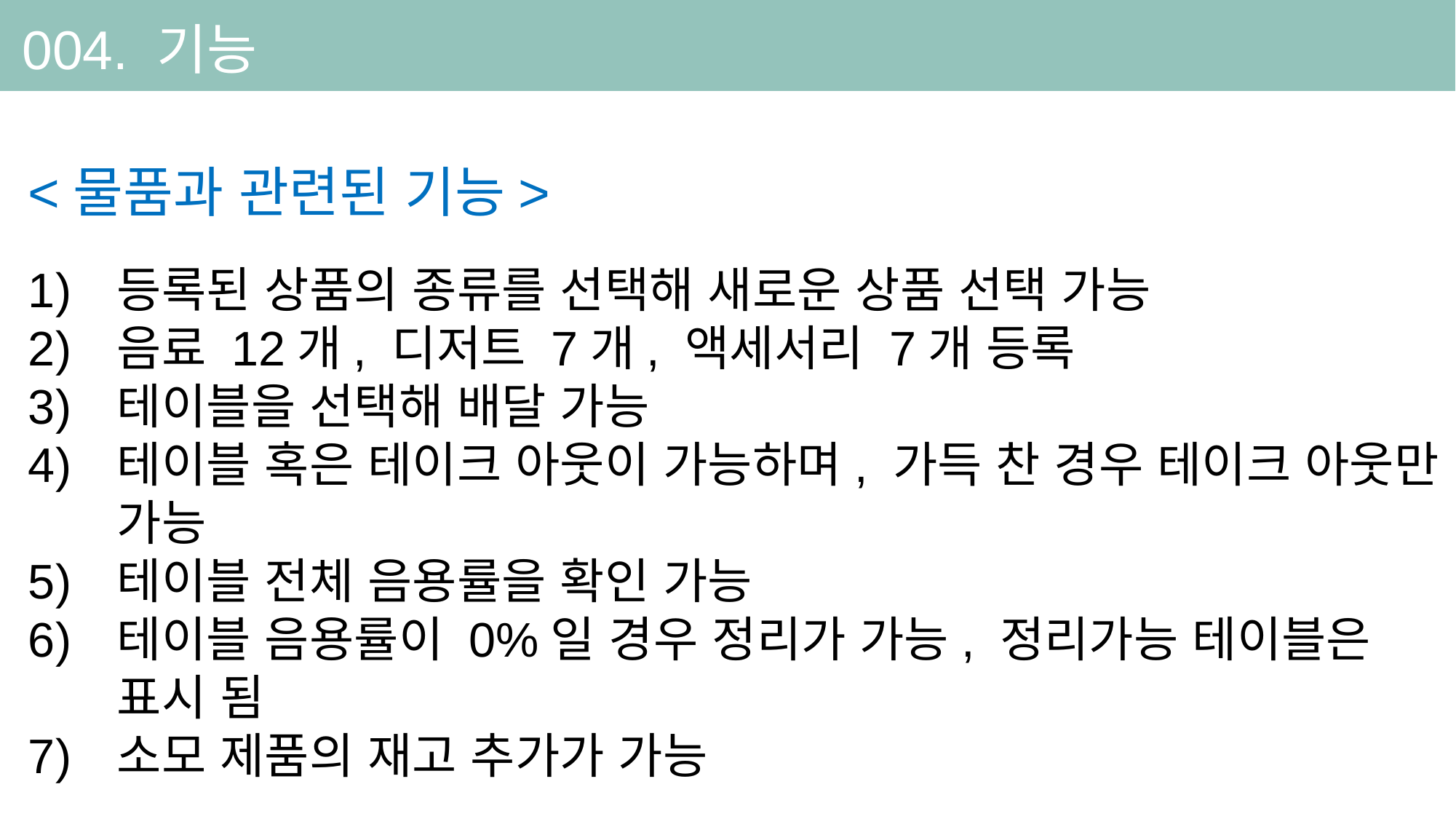

004. 기능

<물품과 관련된 기능>

등록된 상품의 종류를 선택해 새로운 상품 선택 가능
음료 12개, 디저트 7개, 액세서리 7개 등록
테이블을 선택해 배달 가능
테이블 혹은 테이크 아웃이 가능하며, 가득 찬 경우 테이크 아웃만 가능
테이블 전체 음용률을 확인 가능
테이블 음용률이 0%일 경우 정리가 가능, 정리가능 테이블은 표시 됨
소모 제품의 재고 추가가 가능